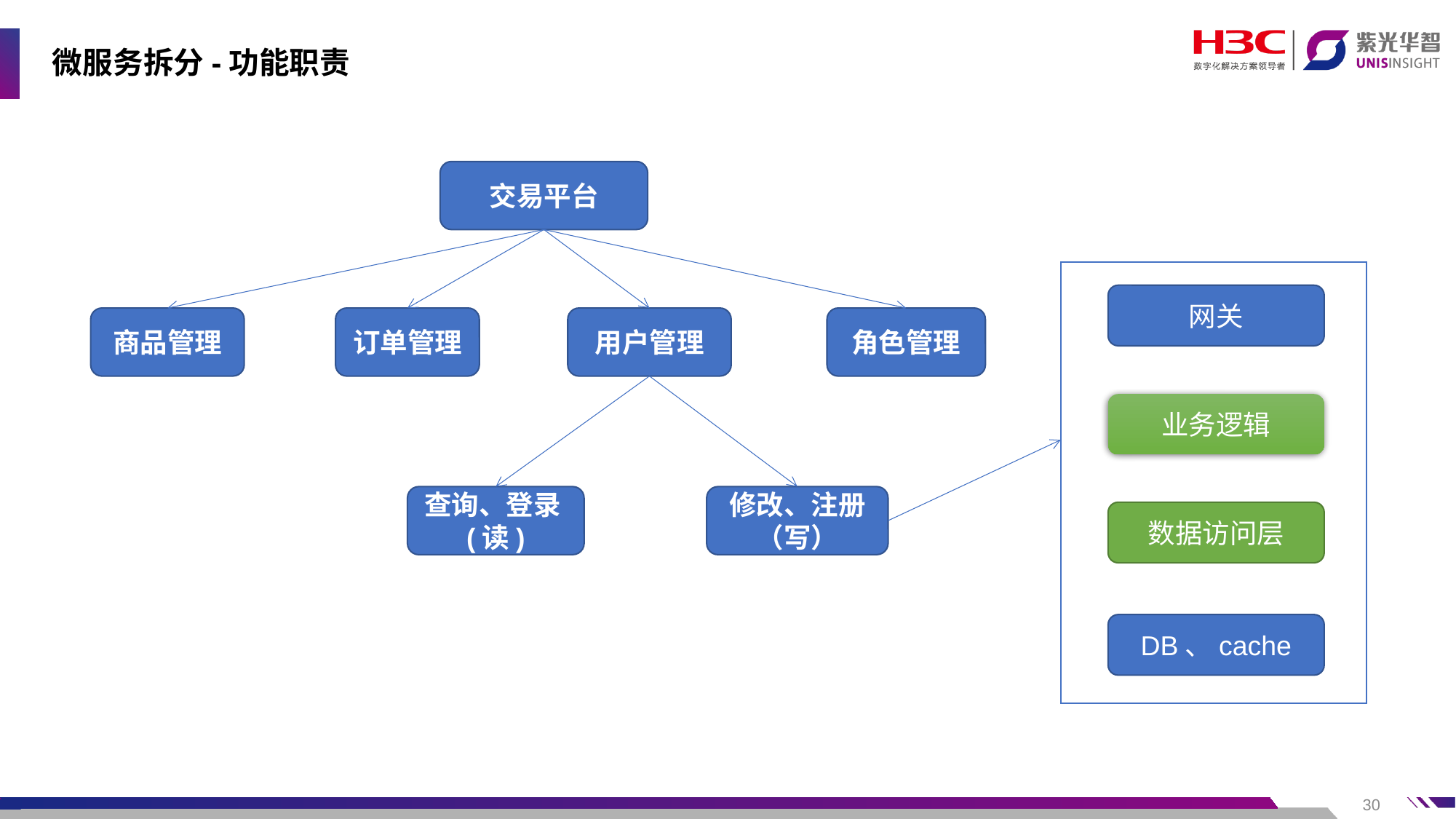

# 微服务拆分-功能职责
交易平台

网关
商品管理
订单管理
用户管理
角色管理
业务逻辑
查询、登录(读)
修改、注册（写）
数据访问层
DB、cache